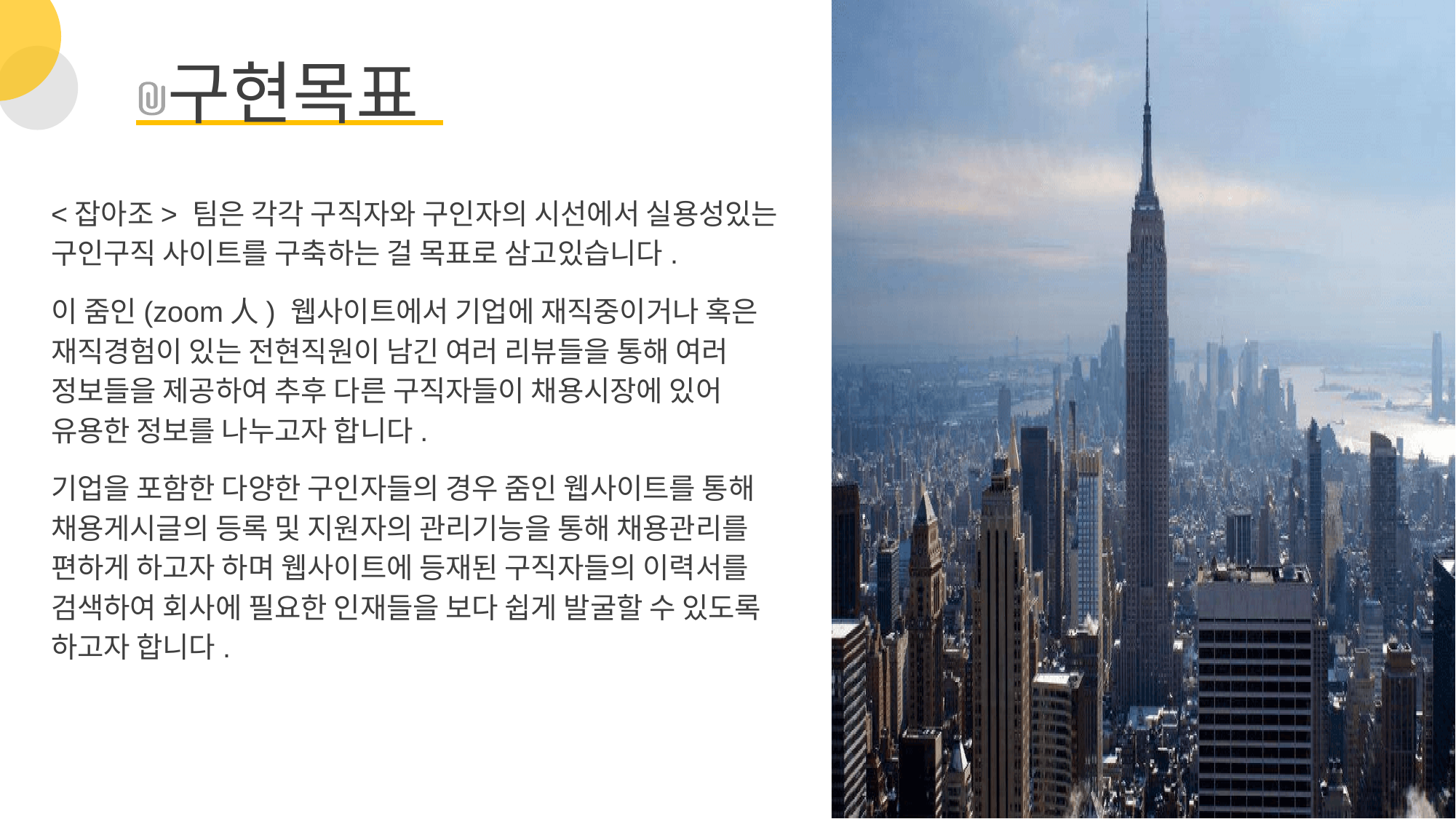

구현목표

<잡아조> 팀은 각각 구직자와 구인자의 시선에서 실용성있는 구인구직 사이트를 구축하는 걸 목표로 삼고있습니다.
이 줌인(zoom人) 웹사이트에서 기업에 재직중이거나 혹은 재직경험이 있는 전현직원이 남긴 여러 리뷰들을 통해 여러 정보들을 제공하여 추후 다른 구직자들이 채용시장에 있어 유용한 정보를 나누고자 합니다.
기업을 포함한 다양한 구인자들의 경우 줌인 웹사이트를 통해 채용게시글의 등록 및 지원자의 관리기능을 통해 채용관리를 편하게 하고자 하며 웹사이트에 등재된 구직자들의 이력서를 검색하여 회사에 필요한 인재들을 보다 쉽게 발굴할 수 있도록 하고자 합니다.
8